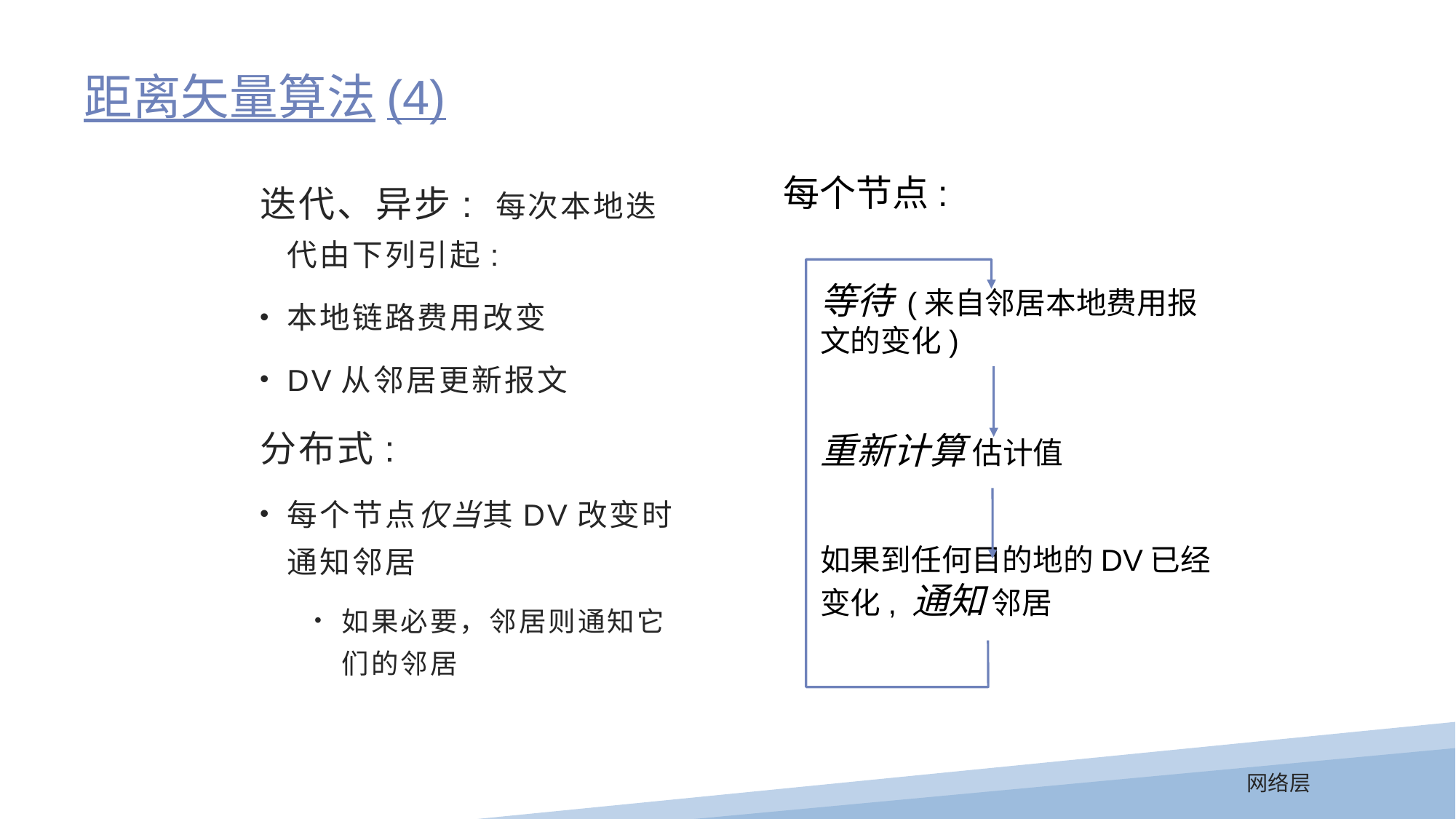

距离矢量算法(4)
迭代、异步: 每次本地迭代由下列引起:
本地链路费用改变
DV从邻居更新报文
分布式:
每个节点仅当其DV改变时通知邻居
如果必要，邻居则通知它们的邻居
每个节点:

等待 (来自邻居本地费用报文的变化)

重新计算 估计值

如果到任何目的地的DV已经变化, 通知 邻居

网络层
17